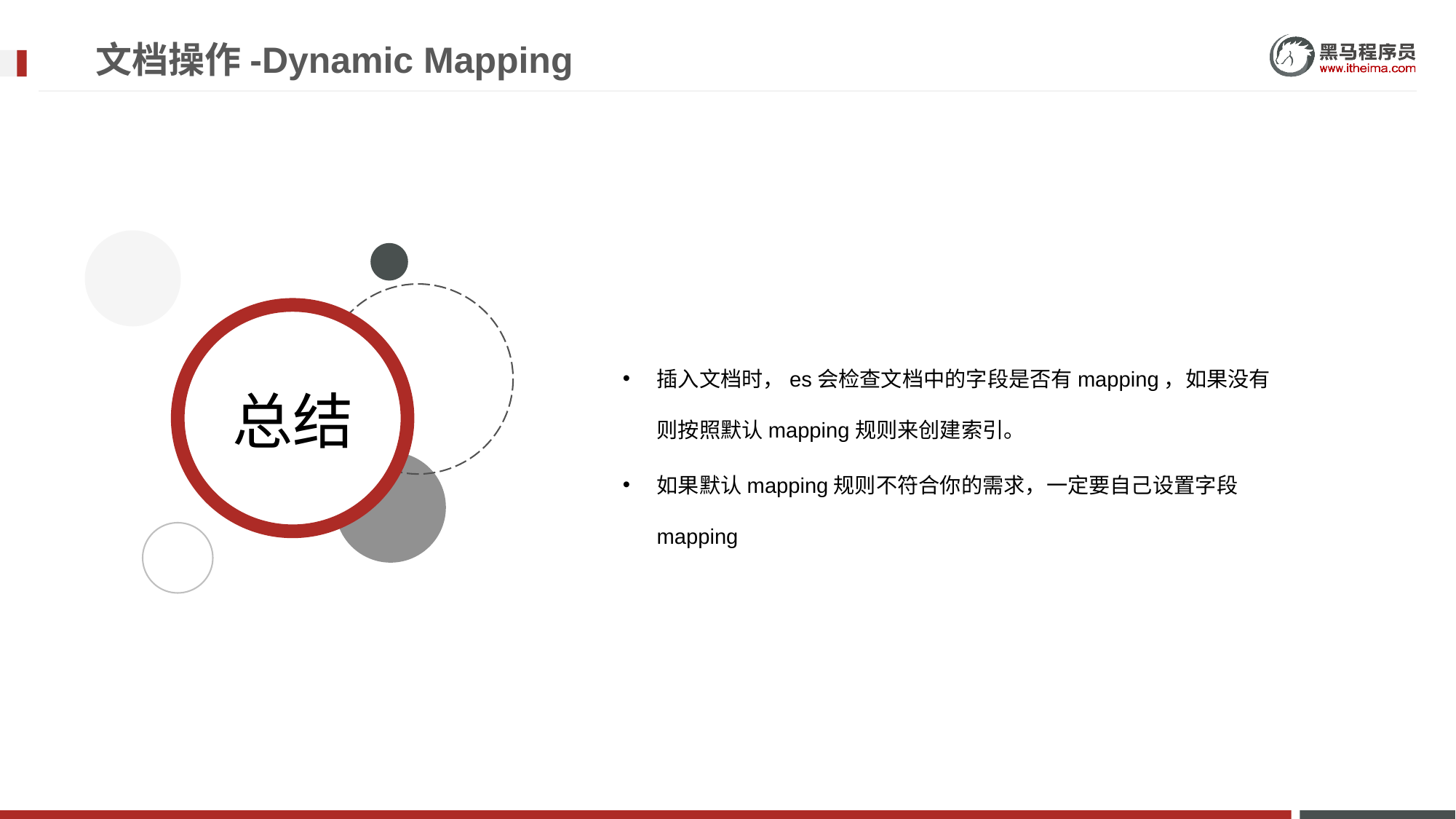

# 文档操作-Dynamic Mapping
插入文档时，es会检查文档中的字段是否有mapping，如果没有则按照默认mapping规则来创建索引。
如果默认mapping规则不符合你的需求，一定要自己设置字段mapping